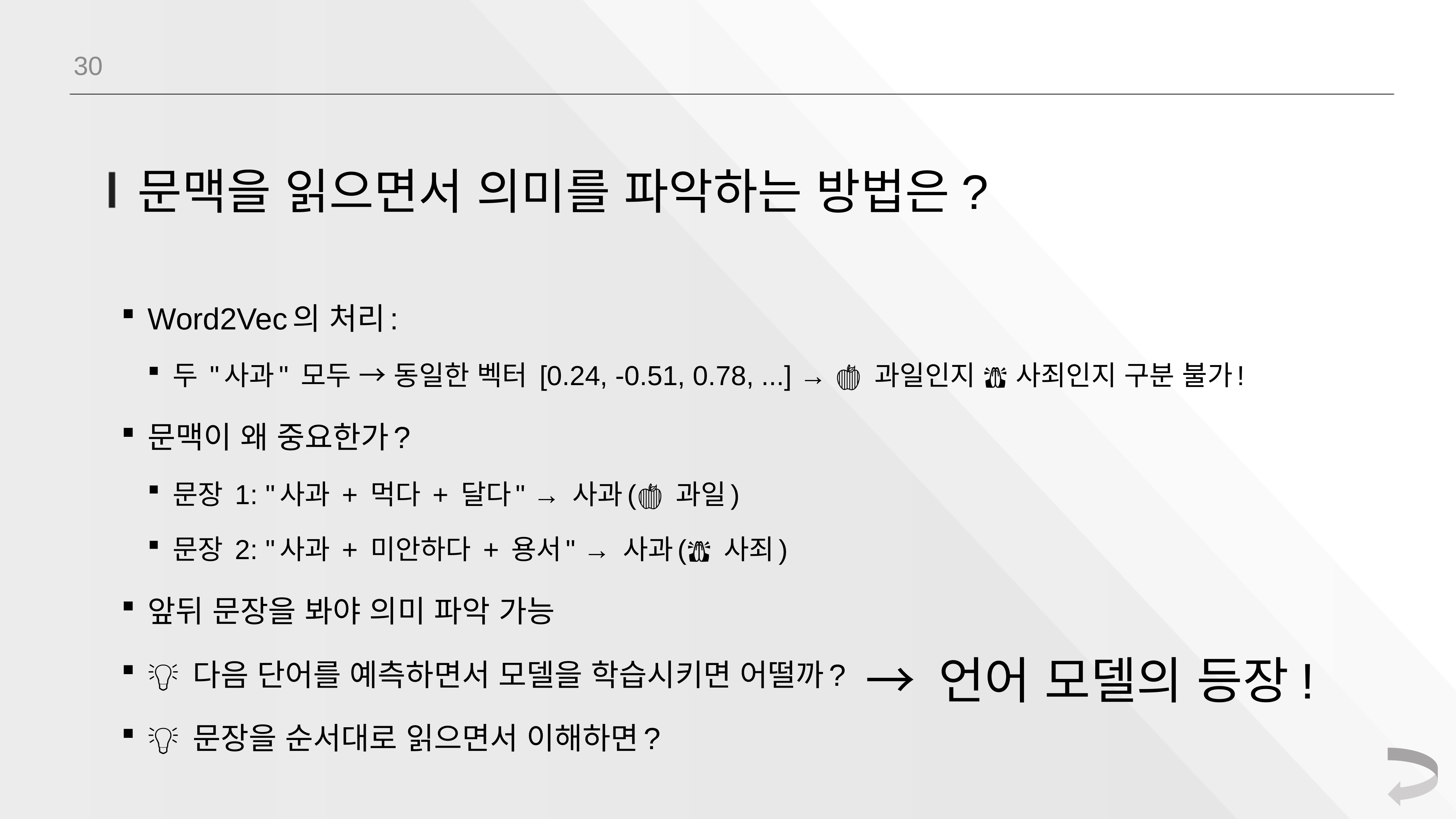

30
# 문맥을 읽으면서 의미를 파악하는 방법은?
Word2Vec의 처리:
두 "사과" 모두 → 동일한 벡터 [0.24, -0.51, 0.78, ...] → 🍎 과일인지 🙏 사죄인지 구분 불가!
문맥이 왜 중요한가?
문장 1: "사과 + 먹다 + 달다" → 사과(🍎 과일)
문장 2: "사과 + 미안하다 + 용서" → 사과(🙏 사죄)
앞뒤 문장을 봐야 의미 파악 가능
💡 다음 단어를 예측하면서 모델을 학습시키면 어떨까?
💡 문장을 순서대로 읽으면서 이해하면?
→ 언어 모델의 등장!